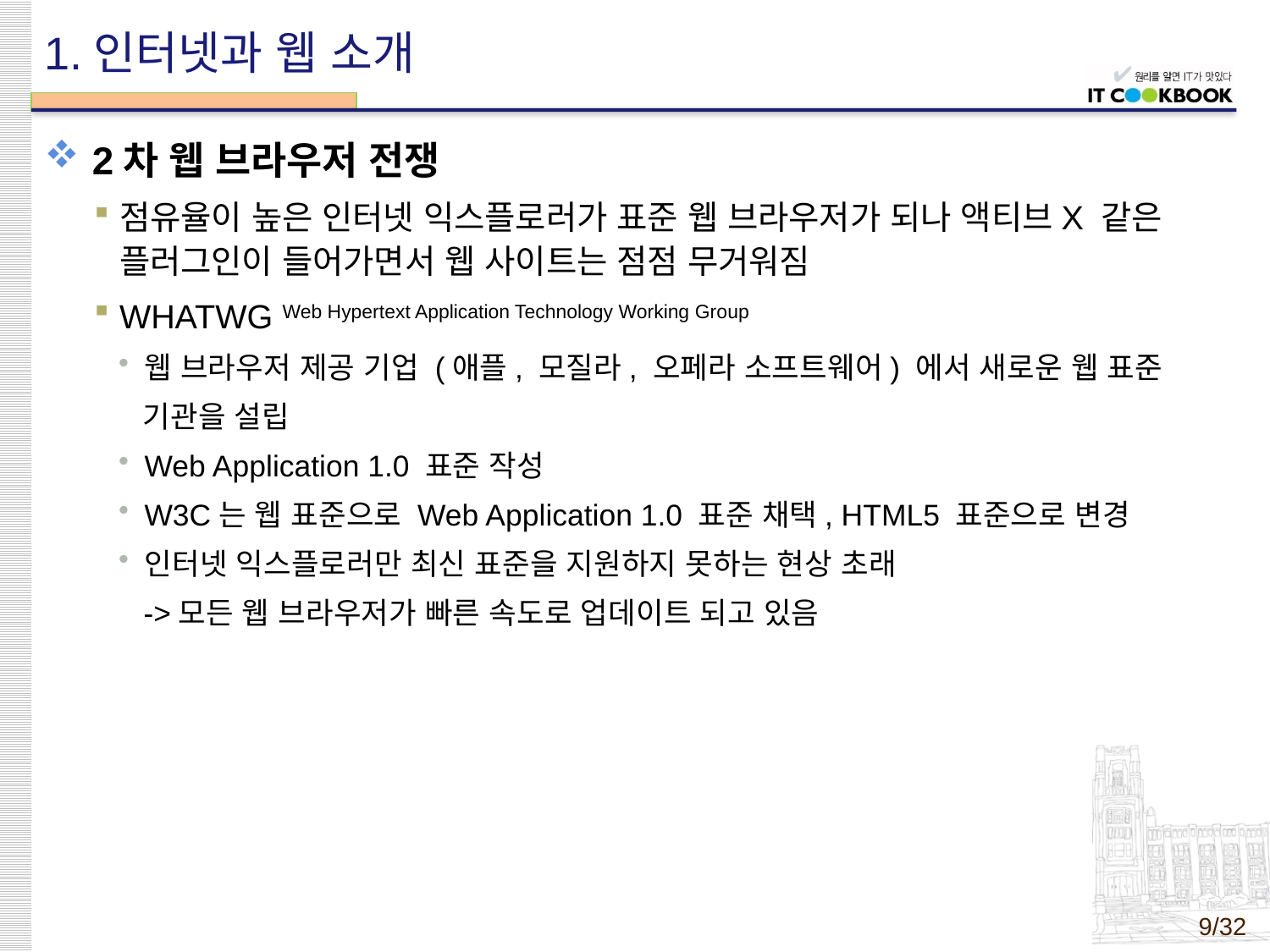

# 1.인터넷과 웹 소개
2차 웹 브라우저 전쟁
점유율이 높은 인터넷 익스플로러가 표준 웹 브라우저가 되나 액티브X 같은 플러그인이 들어가면서 웹 사이트는 점점 무거워짐
WHATWG Web Hypertext Application Technology Working Group
웹 브라우저 제공 기업 (애플, 모질라, 오페라 소프트웨어) 에서 새로운 웹 표준
  기관을 설립
Web Application 1.0 표준 작성
W3C는 웹 표준으로 Web Application 1.0 표준 채택, HTML5 표준으로 변경
인터넷 익스플로러만 최신 표준을 지원하지 못하는 현상 초래
   ->모든 웹 브라우저가 빠른 속도로 업데이트 되고 있음